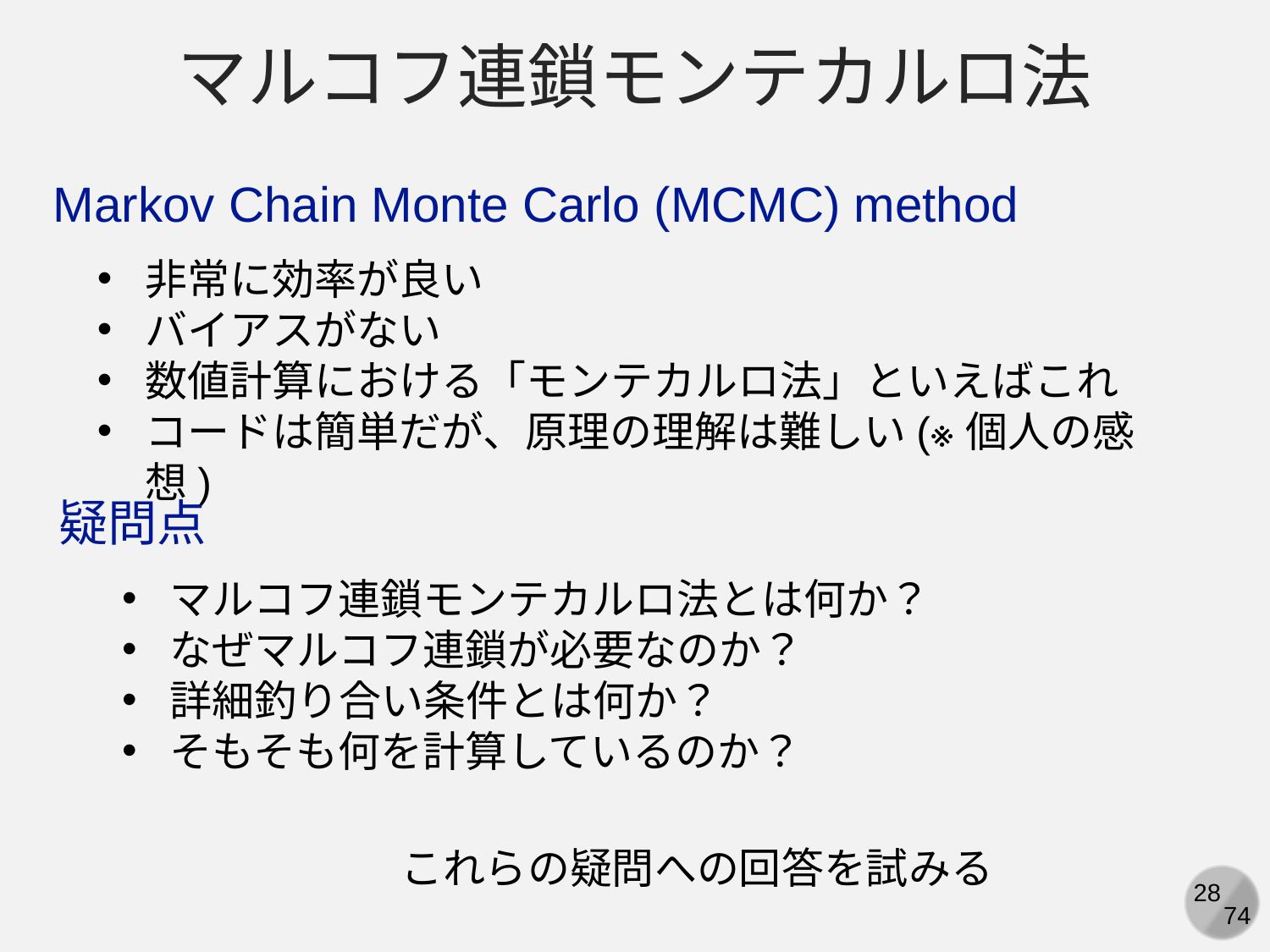

マルコフ連鎖モンテカルロ法
Markov Chain Monte Carlo (MCMC) method
非常に効率が良い
バイアスがない
数値計算における「モンテカルロ法」といえばこれ
コードは簡単だが、原理の理解は難しい(※個人の感想)
疑問点
マルコフ連鎖モンテカルロ法とは何か？
なぜマルコフ連鎖が必要なのか？
詳細釣り合い条件とは何か？
そもそも何を計算しているのか？
これらの疑問への回答を試みる